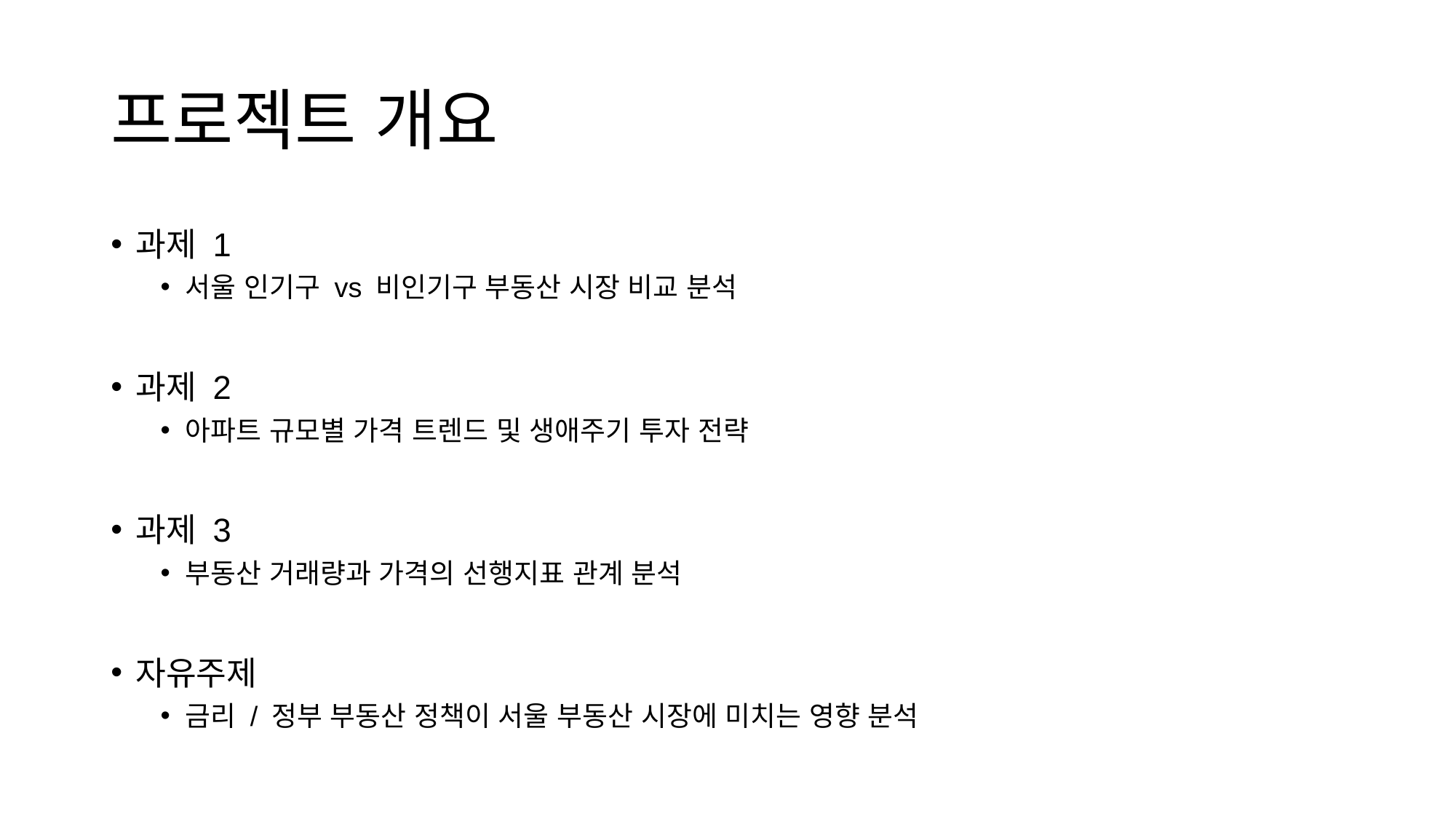

# 프로젝트 개요
과제 1
서울 인기구 vs 비인기구 부동산 시장 비교 분석

과제 2
아파트 규모별 가격 트렌드 및 생애주기 투자 전략

과제 3
부동산 거래량과 가격의 선행지표 관계 분석

자유주제
금리 / 정부 부동산 정책이 서울 부동산 시장에 미치는 영향 분석